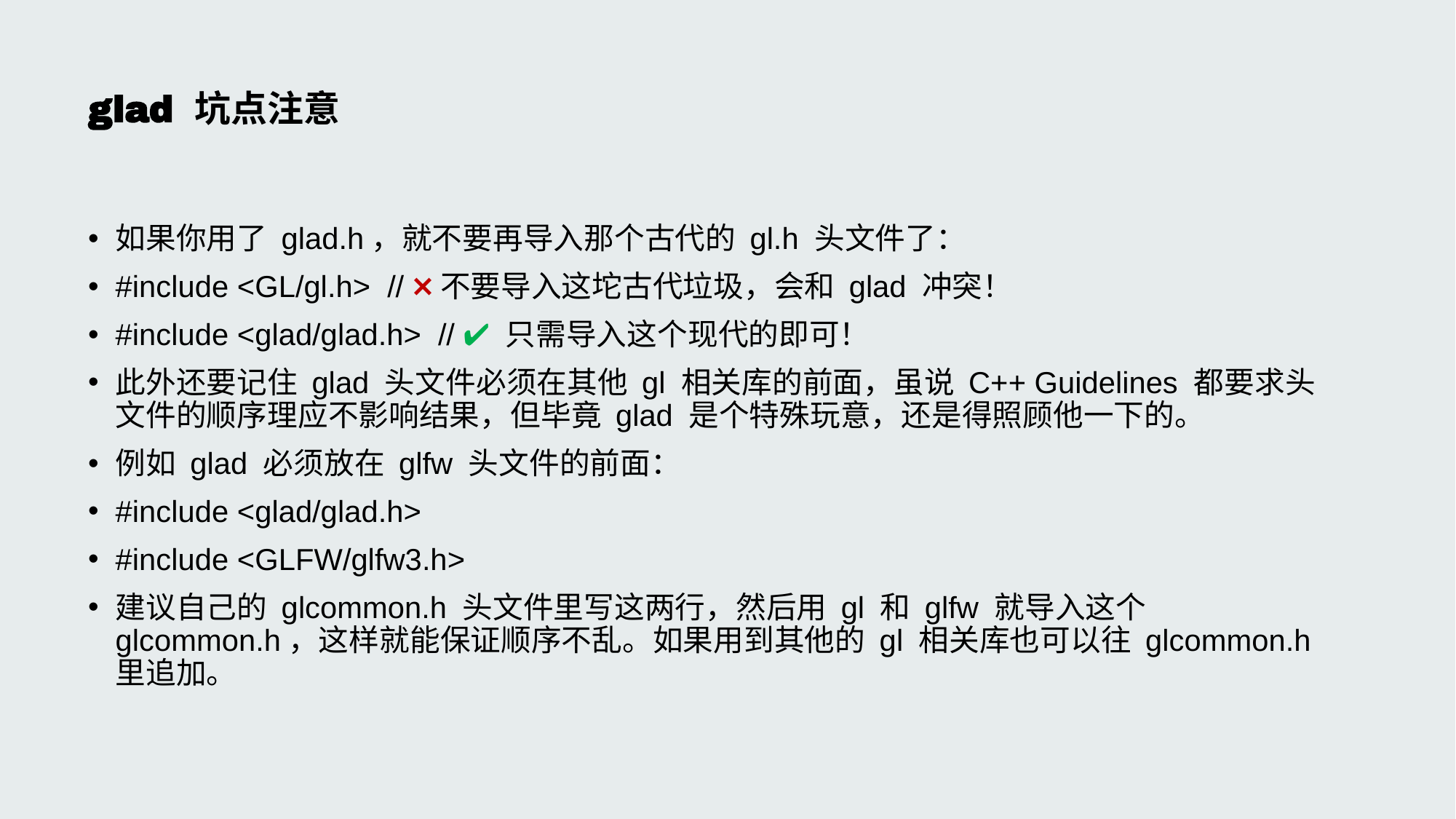

# glad 坑点注意
如果你用了 glad.h，就不要再导入那个古代的 gl.h 头文件了：
#include <GL/gl.h>  // ❌不要导入这坨古代垃圾，会和 glad 冲突！
#include <glad/glad.h>  // ✔ 只需导入这个现代的即可！
此外还要记住 glad 头文件必须在其他 gl 相关库的前面，虽说 C++ Guidelines 都要求头文件的顺序理应不影响结果，但毕竟 glad 是个特殊玩意，还是得照顾他一下的。
例如 glad 必须放在 glfw 头文件的前面：
#include <glad/glad.h>
#include <GLFW/glfw3.h>
建议自己的 glcommon.h 头文件里写这两行，然后用 gl 和 glfw 就导入这个 glcommon.h，这样就能保证顺序不乱。如果用到其他的 gl 相关库也可以往 glcommon.h 里追加。